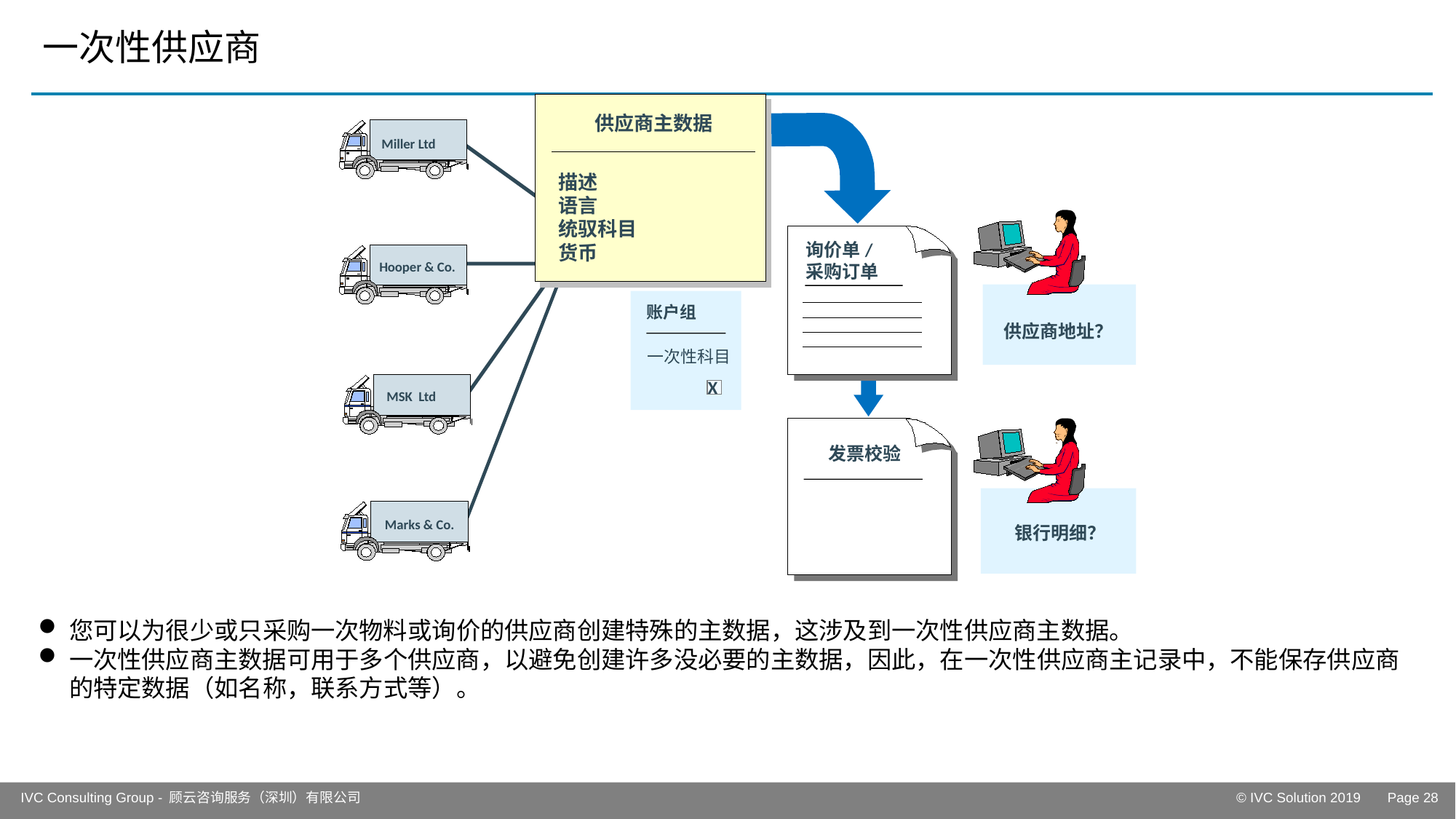

# 一次性供应商

供应商主数据

供应商
master recd

Miller Ltd

描述
语言
统驭科目
货币

Description

Language

 Reconciliation acct

询价单/
采购订单

 货币

Hooper & Co.

账户组

供应商地址？

一次性科目

X

MSK  Ltd

发票校验

Marks & Co.

银行明细？

您可以为很少或只采购一次物料或询价的供应商创建特殊的主数据，这涉及到一次性供应商主数据。
一次性供应商主数据可用于多个供应商，以避免创建许多没必要的主数据，因此，在一次性供应商主记录中，不能保存供应商的特定数据（如名称，联系方式等）。